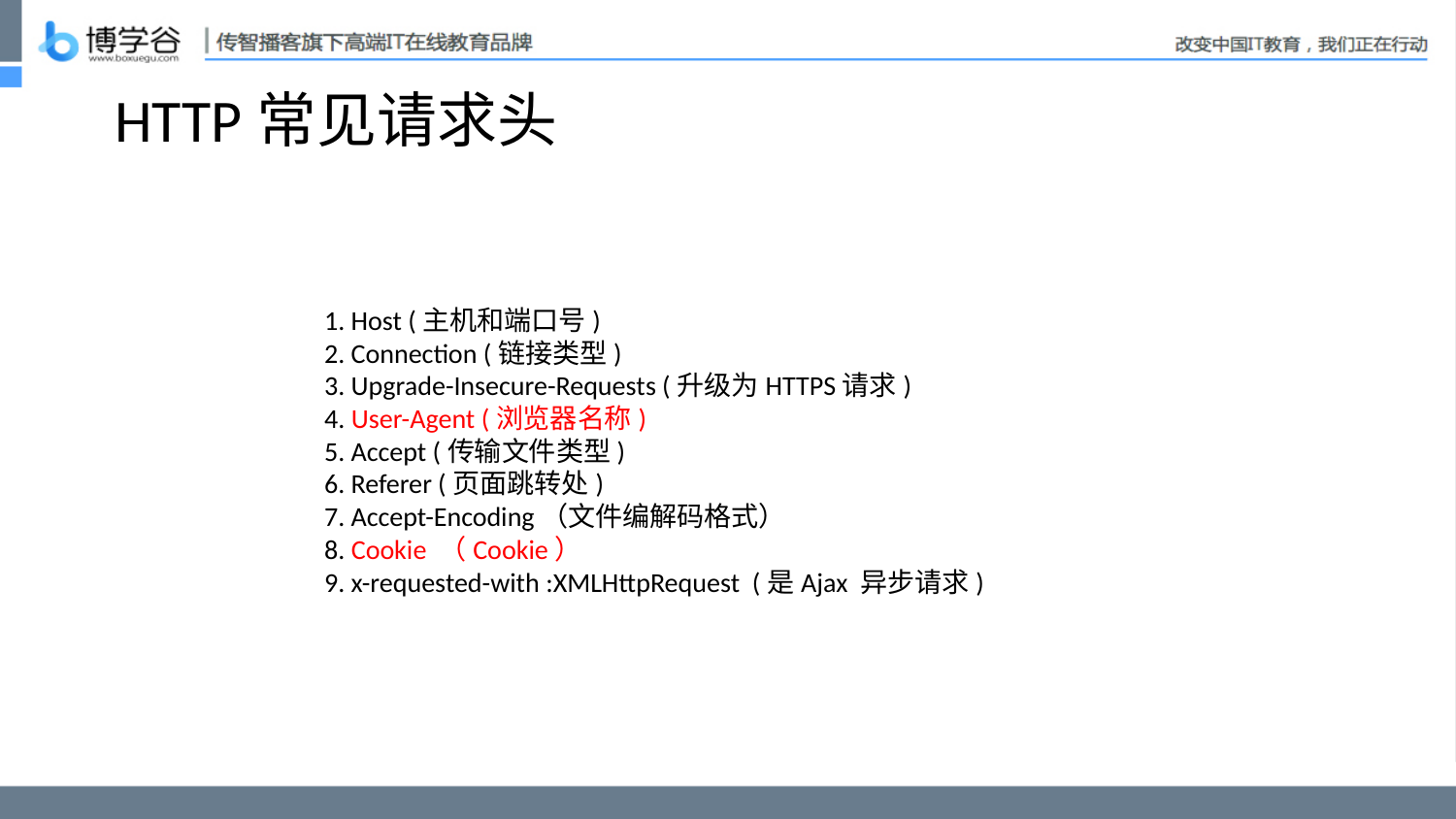

# HTTP常见请求头
1. Host (主机和端口号)
2. Connection (链接类型)
3. Upgrade-Insecure-Requests (升级为HTTPS请求)
4. User-Agent (浏览器名称)
5. Accept (传输文件类型)
6. Referer (页面跳转处)
7. Accept-Encoding（文件编解码格式）
8. Cookie （Cookie）
9. x-requested-with :XMLHttpRequest  (是Ajax 异步请求)